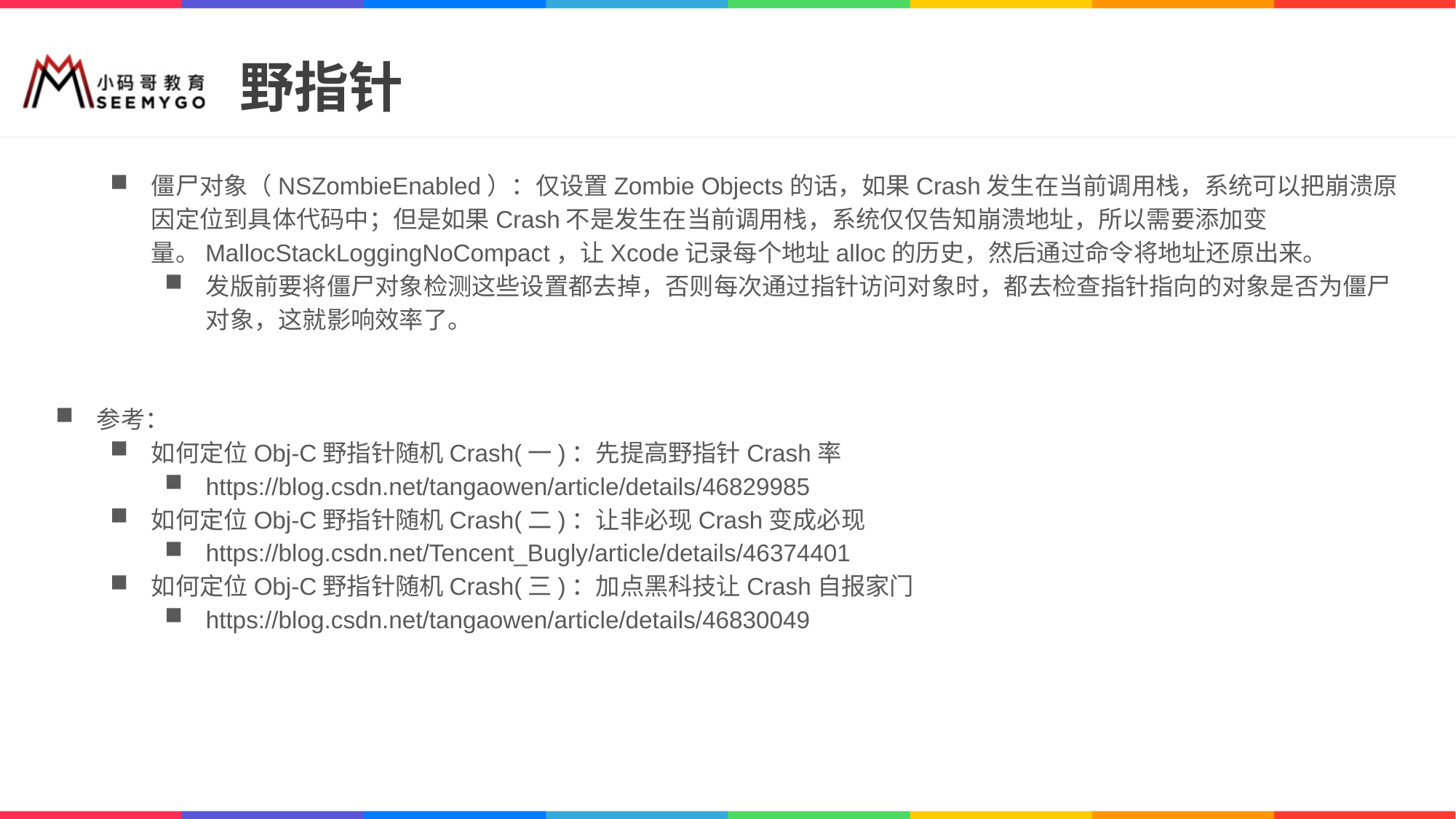

# 野指针

僵尸对象（NSZombieEnabled）：仅设置Zombie Objects的话，如果Crash发生在当前调用栈，系统可以把崩溃原因定位到具体代码中；但是如果Crash不是发生在当前调用栈，系统仅仅告知崩溃地址，所以需要添加变量。MallocStackLoggingNoCompact，让Xcode记录每个地址alloc的历史，然后通过命令将地址还原出来。
发版前要将僵尸对象检测这些设置都去掉，否则每次通过指针访问对象时，都去检查指针指向的对象是否为僵尸对象，这就影响效率了。

参考：
如何定位Obj-C野指针随机Crash(一)：先提高野指针Crash率
https://blog.csdn.net/tangaowen/article/details/46829985
如何定位Obj-C野指针随机Crash(二)：让非必现Crash变成必现
https://blog.csdn.net/Tencent_Bugly/article/details/46374401
如何定位Obj-C野指针随机Crash(三)：加点黑科技让Crash自报家门
https://blog.csdn.net/tangaowen/article/details/46830049